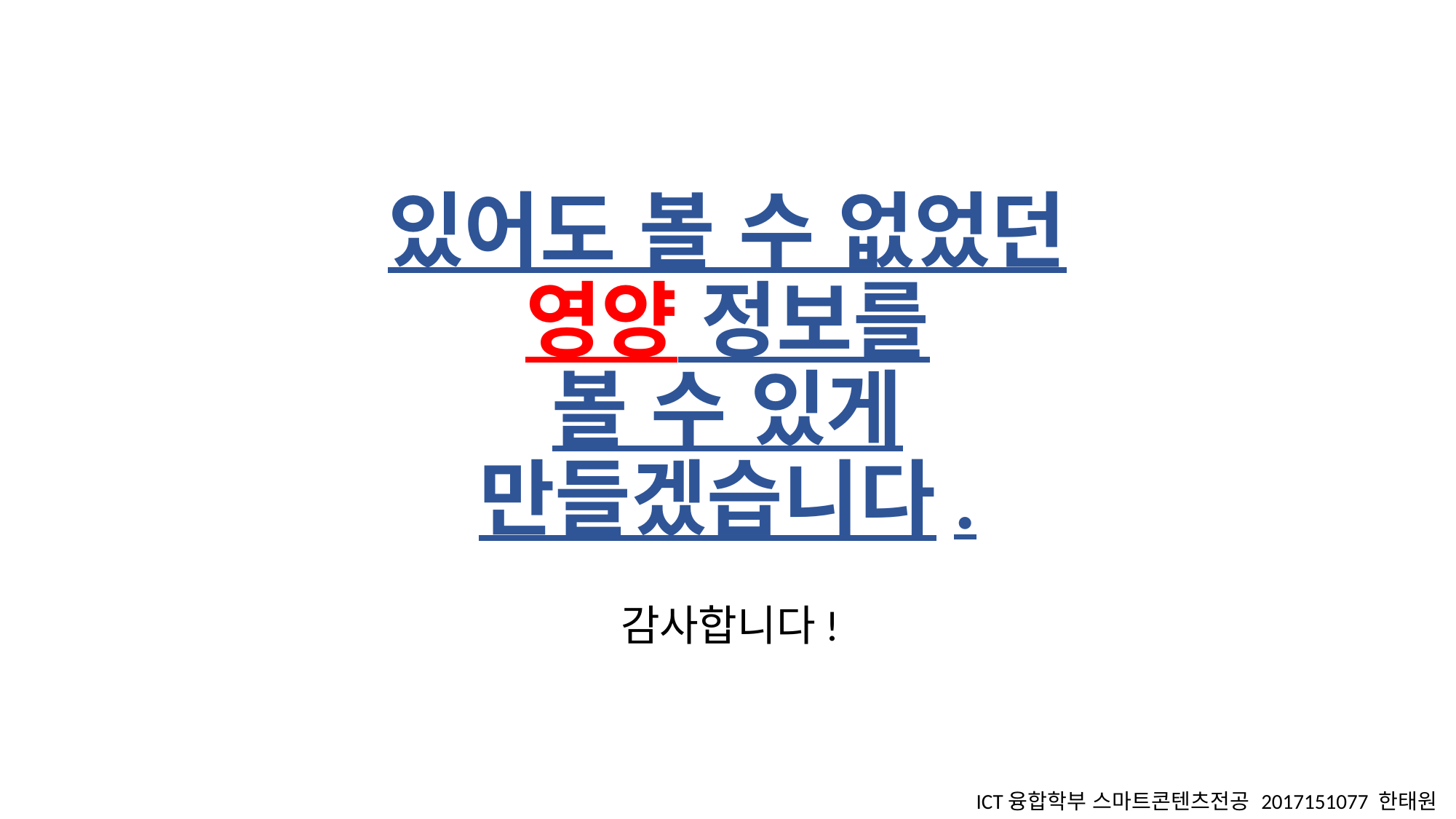

# 있어도 볼 수 없었던 영양 정보를 볼 수 있게 만들겠습니다.
감사합니다!
ICT융합학부 스마트콘텐츠전공 2017151077 한태원